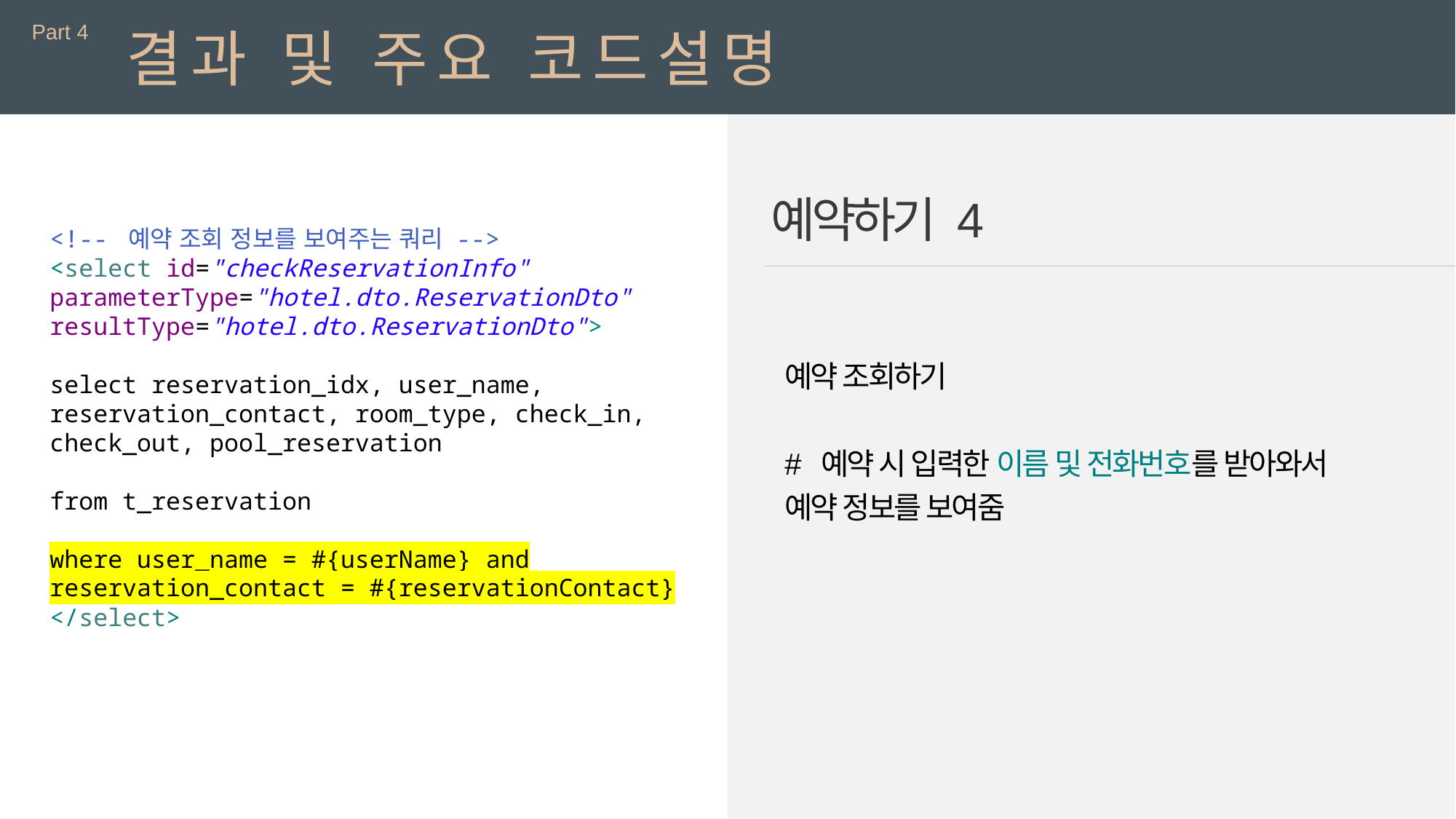

Part 4
결과 및 주요 코드설명

예약하기 4
<!-- 예약 조회 정보를 보여주는 쿼리 -->
<select id="checkReservationInfo"
parameterType="hotel.dto.ReservationDto"
resultType="hotel.dto.ReservationDto">

select reservation_idx, user_name, reservation_contact, room_type, check_in, check_out, pool_reservation

from t_reservation

where user_name = #{userName} and reservation_contact = #{reservationContact}
</select>

예약 조회하기

#  예약 시 입력한 이름 및 전화번호를 받아와서
예약 정보를 보여줌